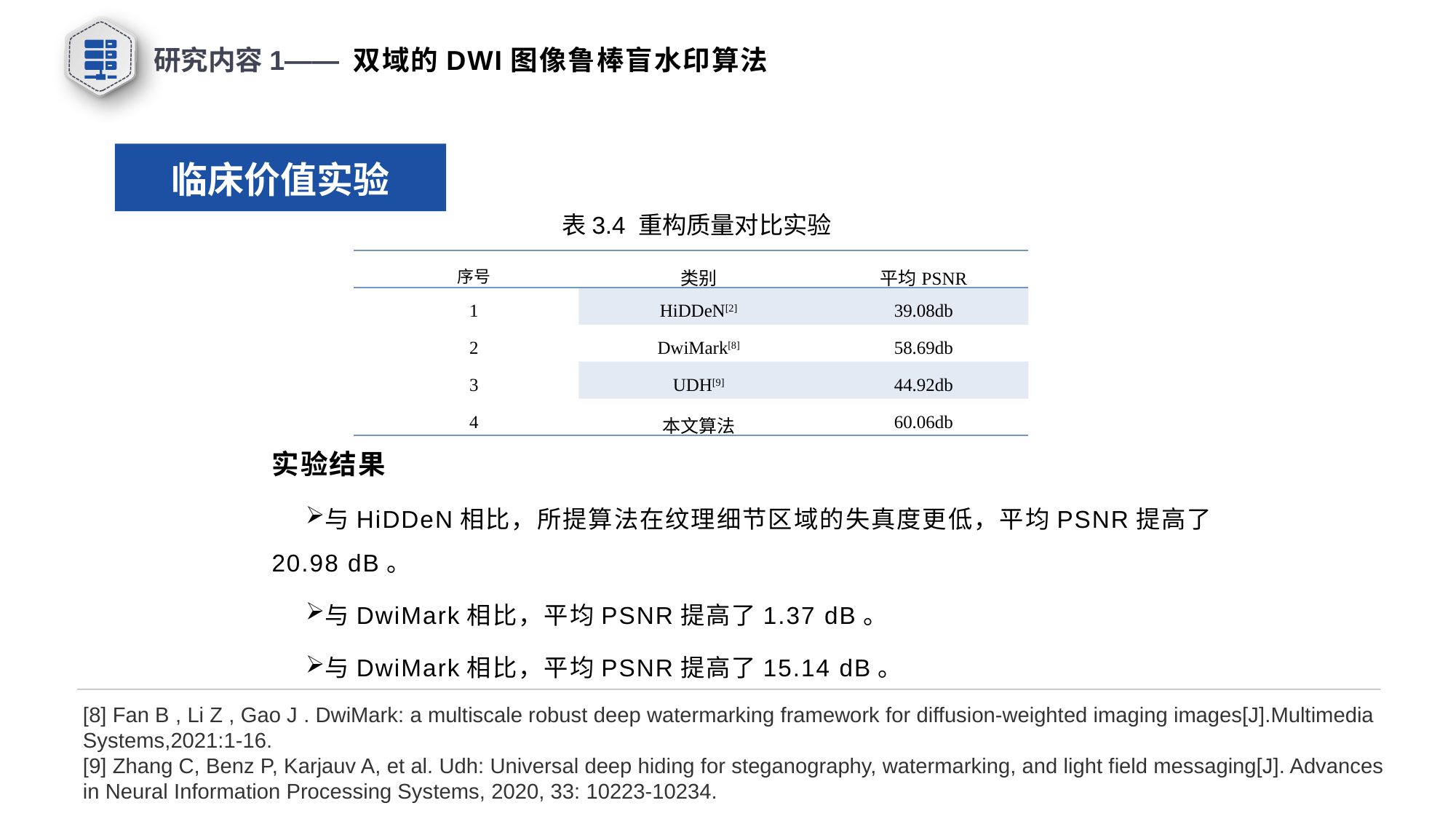

研究内容1—— 双域的DWI图像鲁棒盲水印算法

临床价值实验
 表3.4 重构质量对比实验
| 序号 | 类别 | 平均PSNR |
| --- | --- | --- |
| 1 | HiDDeN[2] | 39.08db |
| 2 | DwiMark[8] | 58.69db |
| 3 | UDH[9] | 44.92db |
| 4 | 本文算法 | 60.06db |
实验结果
与HiDDeN相比，所提算法在纹理细节区域的失真度更低，平均PSNR提高了20.98 dB。
与DwiMark相比，平均PSNR提高了1.37 dB。
与DwiMark相比，平均PSNR提高了15.14 dB。
[8] Fan B , Li Z , Gao J . DwiMark: a multiscale robust deep watermarking framework for diffusion-weighted imaging images[J].Multimedia Systems,2021:1-16.
[9] Zhang C, Benz P, Karjauv A, et al. Udh: Universal deep hiding for steganography, watermarking, and light field messaging[J]. Advances in Neural Information Processing Systems, 2020, 33: 10223-10234.